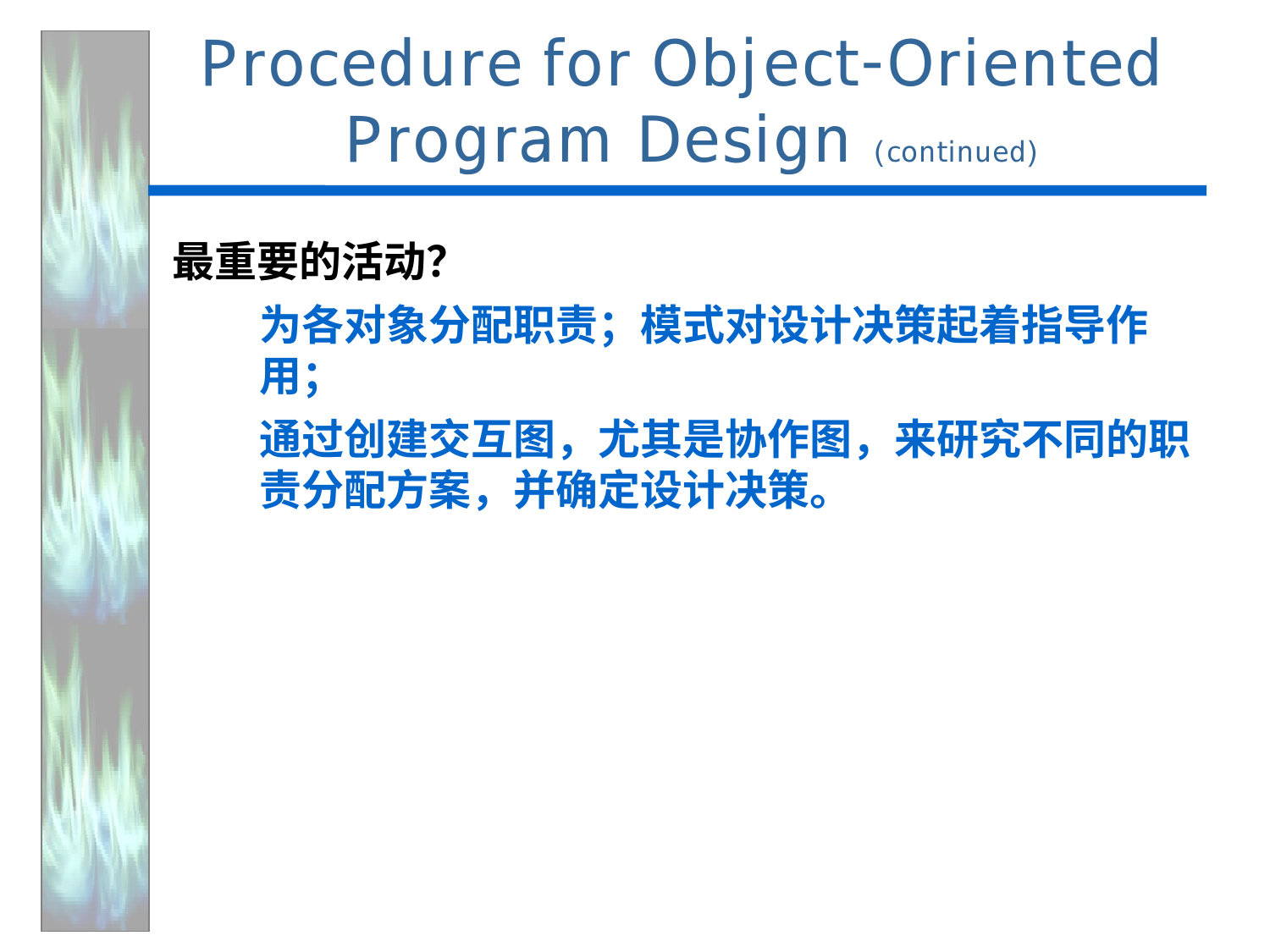

# Procedure for Object-Oriented Program Design (continued)
         最重要的活动？
	为各对象分配职责；模式对设计决策起着指导作用；
	通过创建交互图，尤其是协作图，来研究不同的职责分配方案，并确定设计决策。